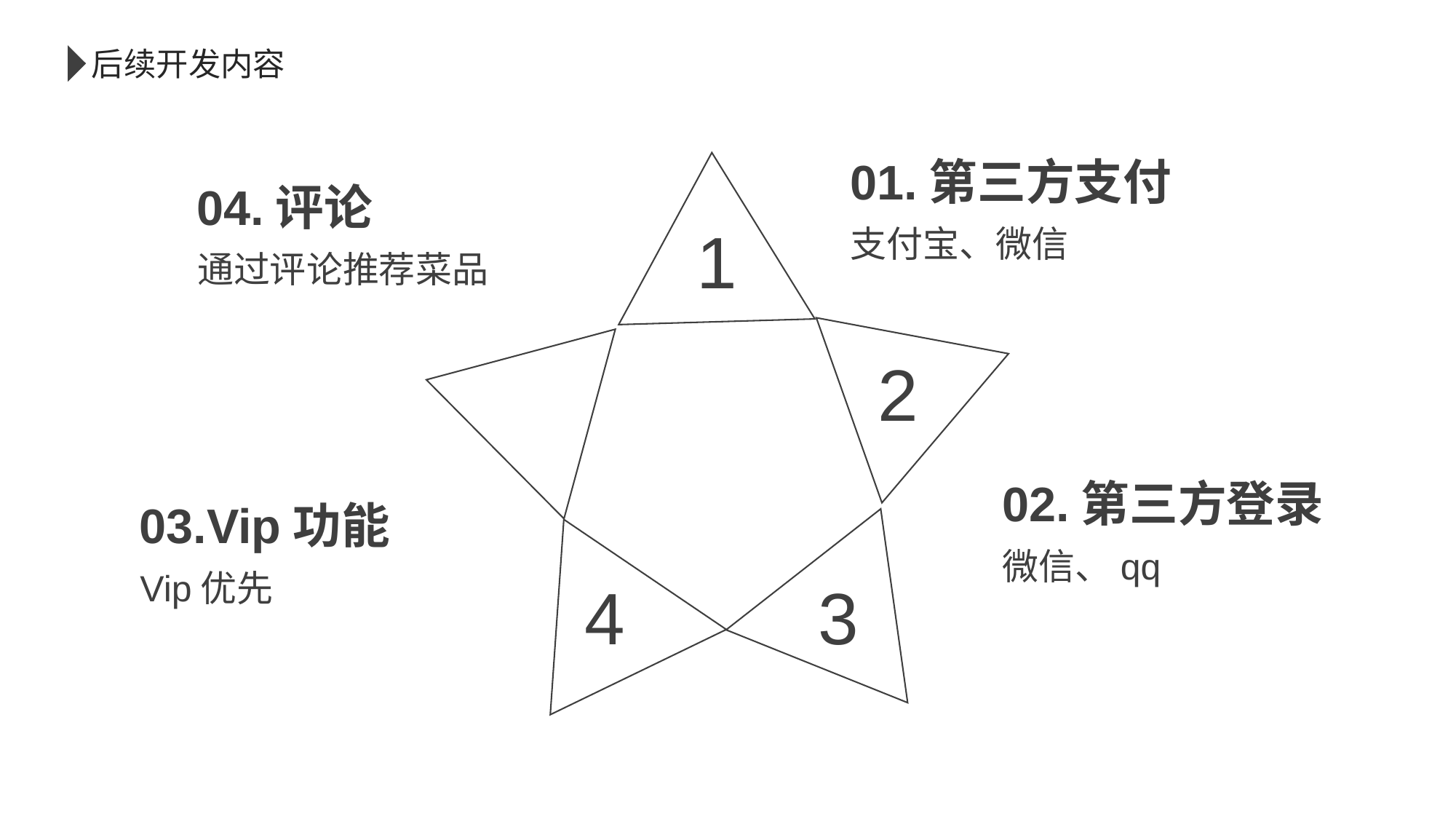

后续开发内容

01.第三方支付
支付宝、微信

1

2

4
3
04.评论
通过评论推荐菜品
02.第三方登录
微信、qq
03.Vip功能
Vip优先